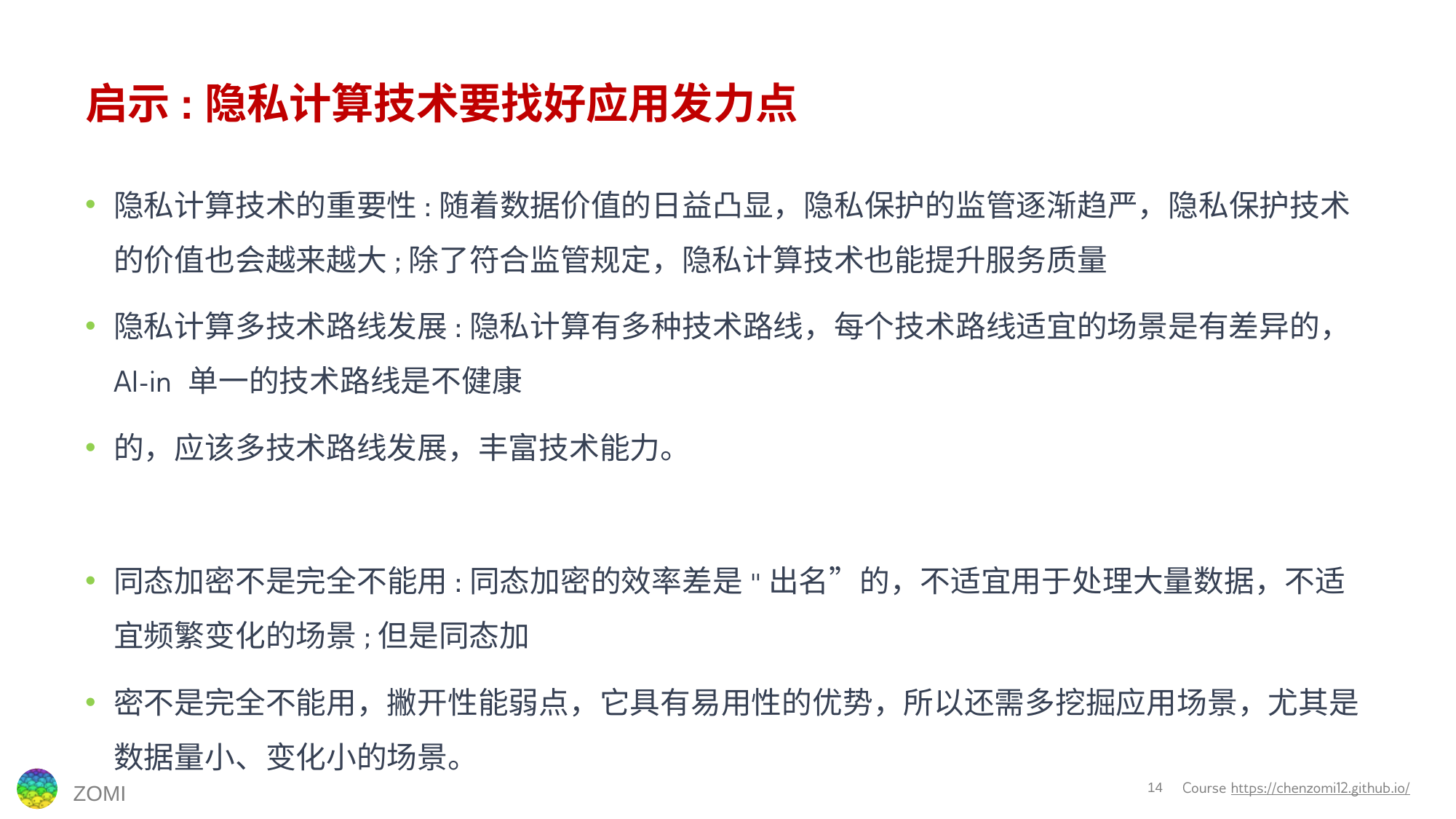

# 启示:隐私计算技术要找好应用发力点
隐私计算技术的重要性:随着数据价值的日益凸显，隐私保护的监管逐渐趋严，隐私保护技术的价值也会越来越大;除了符合监管规定，隐私计算技术也能提升服务质量
隐私计算多技术路线发展:隐私计算有多种技术路线，每个技术路线适宜的场景是有差异的，AI-in 单一的技术路线是不健康
的，应该多技术路线发展，丰富技术能力。

同态加密不是完全不能用:同态加密的效率差是"出名”的，不适宜用于处理大量数据，不适宜频繁变化的场景;但是同态加
密不是完全不能用，撇开性能弱点，它具有易用性的优势，所以还需多挖掘应用场景，尤其是数据量小、变化小的场景。